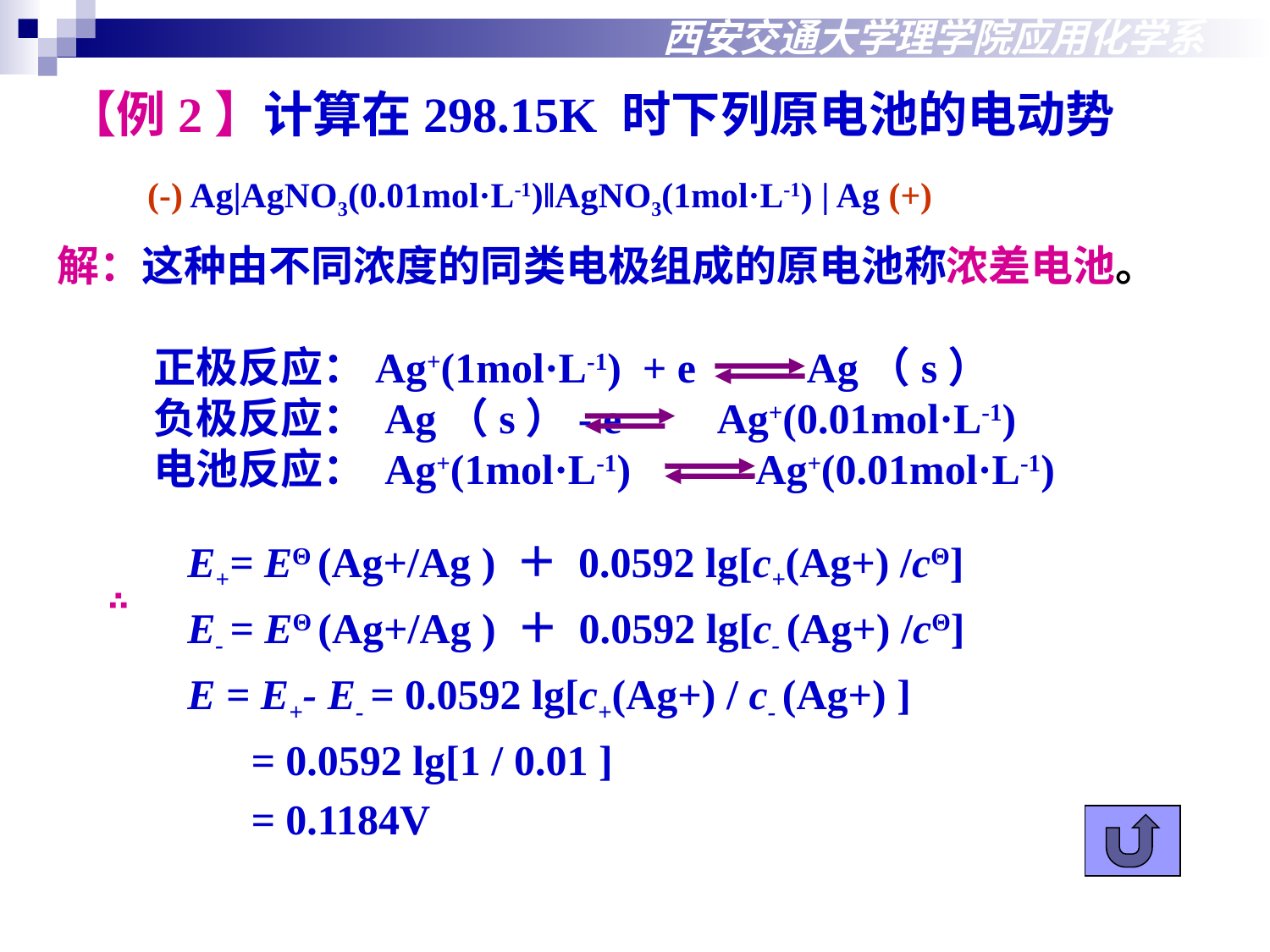

西安交通大学理学院应用化学系
【例2】计算在298.15K 时下列原电池的电动势
(-) Ag|AgNO3(0.01mol·L-1)‖AgNO3(1mol·L-1) | Ag (+)
解：这种由不同浓度的同类电极组成的原电池称浓差电池。

         正极反应：Ag+(1mol·L-1)  + e                  Ag（s）
         负极反应： Ag（s）- e             Ag+(0.01mol·L-1)
         电池反应： Ag+(1mol·L-1)            Ag+(0.01mol·L-1)

E+= EΘ (Ag+/Ag ) ＋ 0.0592 lg[c+(Ag+) /cΘ]
E- = EΘ (Ag+/Ag ) ＋ 0.0592 lg[c- (Ag+) /cΘ]
E = E+- E- = 0.0592 lg[c+(Ag+) / c- (Ag+) ]
      = 0.0592 lg[1 / 0.01 ]
      = 0.1184V
∴